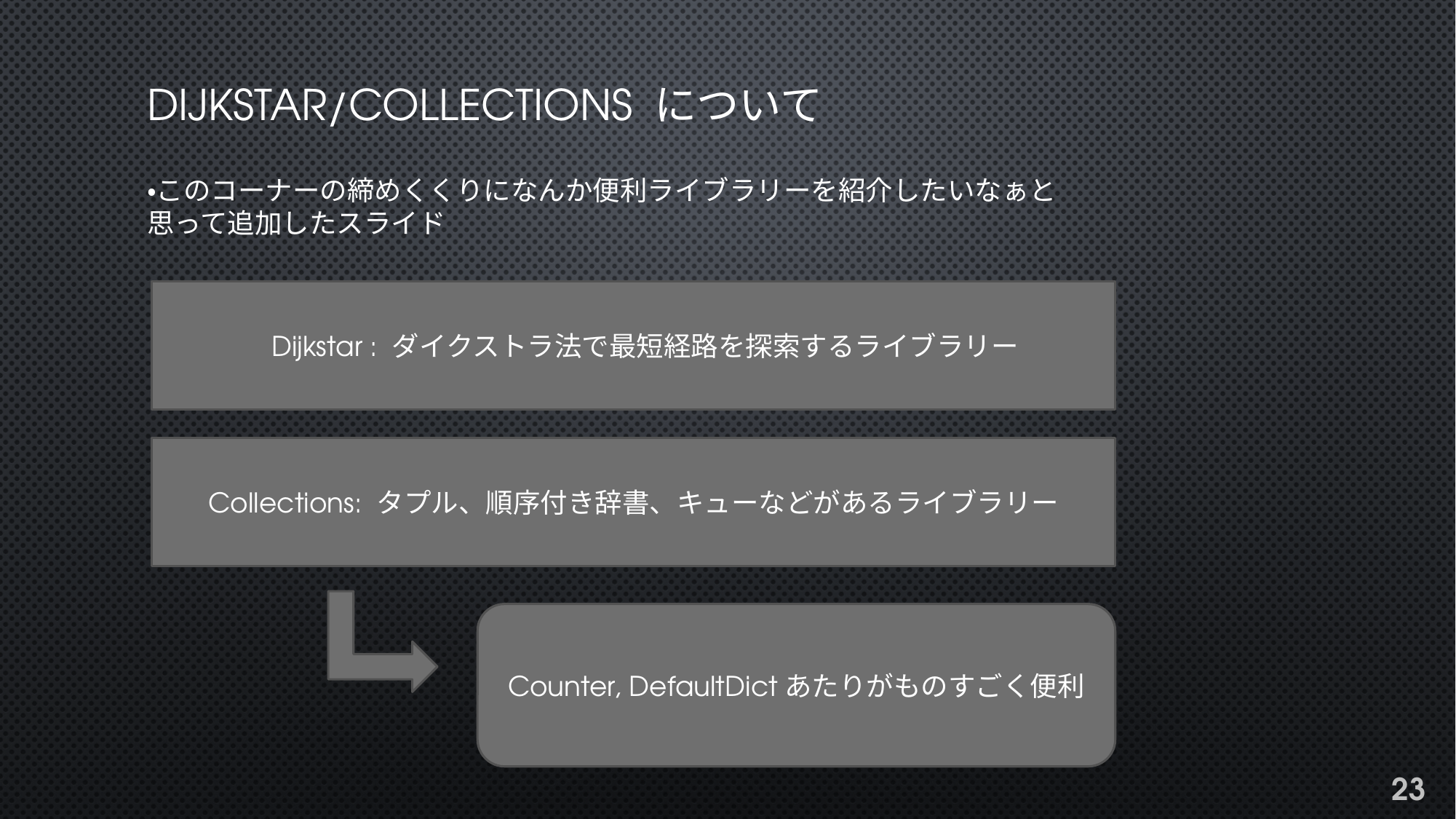

# DIJKSTAR/CoLLECTIONS について
・このコーナーの締めくくりになんか便利ライブラリーを紹介したいなぁと思って追加したスライド
	Dijkstar : ダイクストラ法で最短経路を探索するライブラリー
Collections: タプル、順序付き辞書、キューなどがあるライブラリー

Counter, DefaultDictあたりがものすごく便利
23